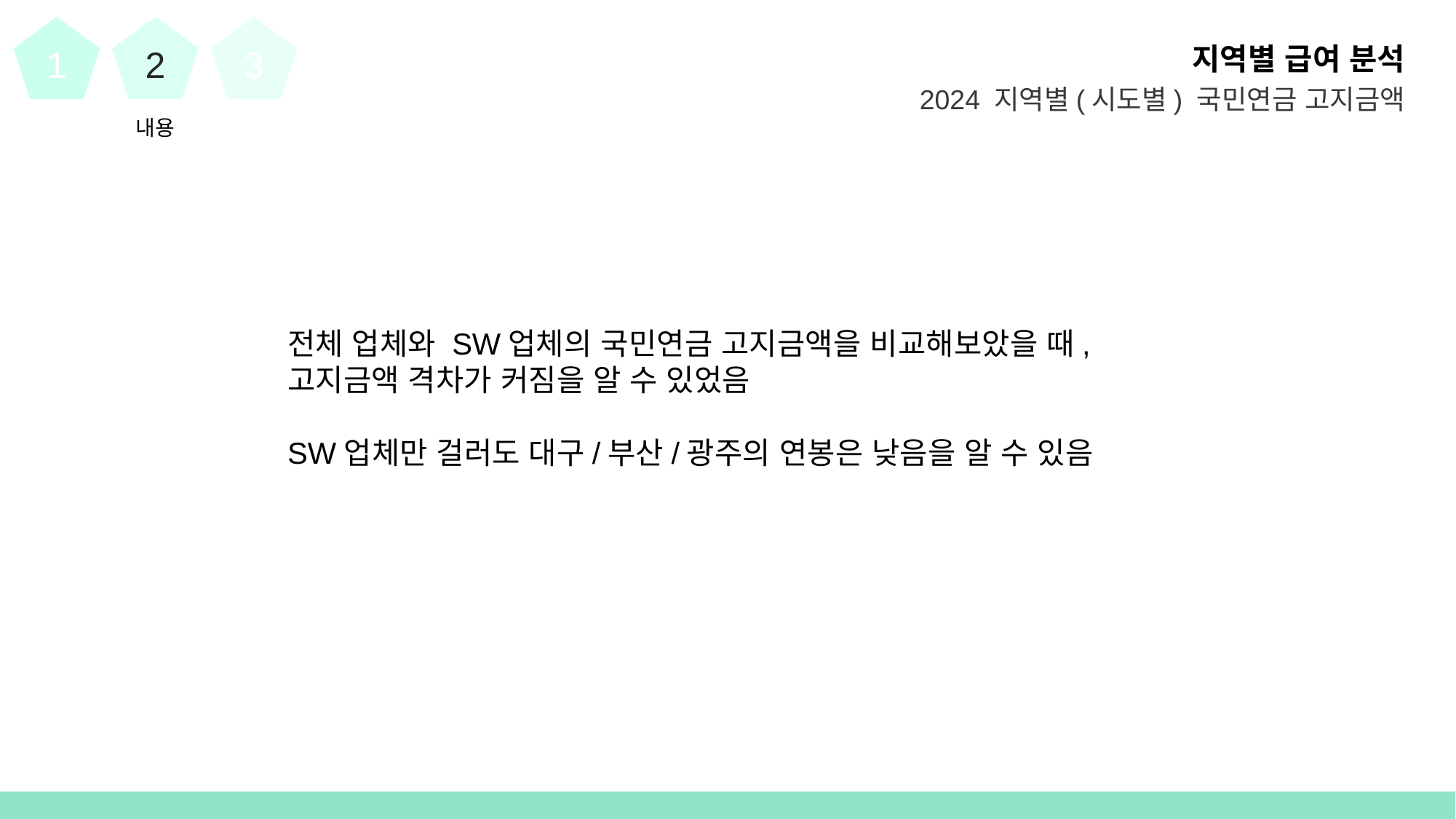

1
2
3
지역별 급여 분석
2024 지역별(시도별) 국민연금 고지금액
내용
전체 업체와 SW업체의 국민연금 고지금액을 비교해보았을 때,
고지금액 격차가 커짐을 알 수 있었음

SW업체만 걸러도 대구/부산/광주의 연봉은 낮음을 알 수 있음